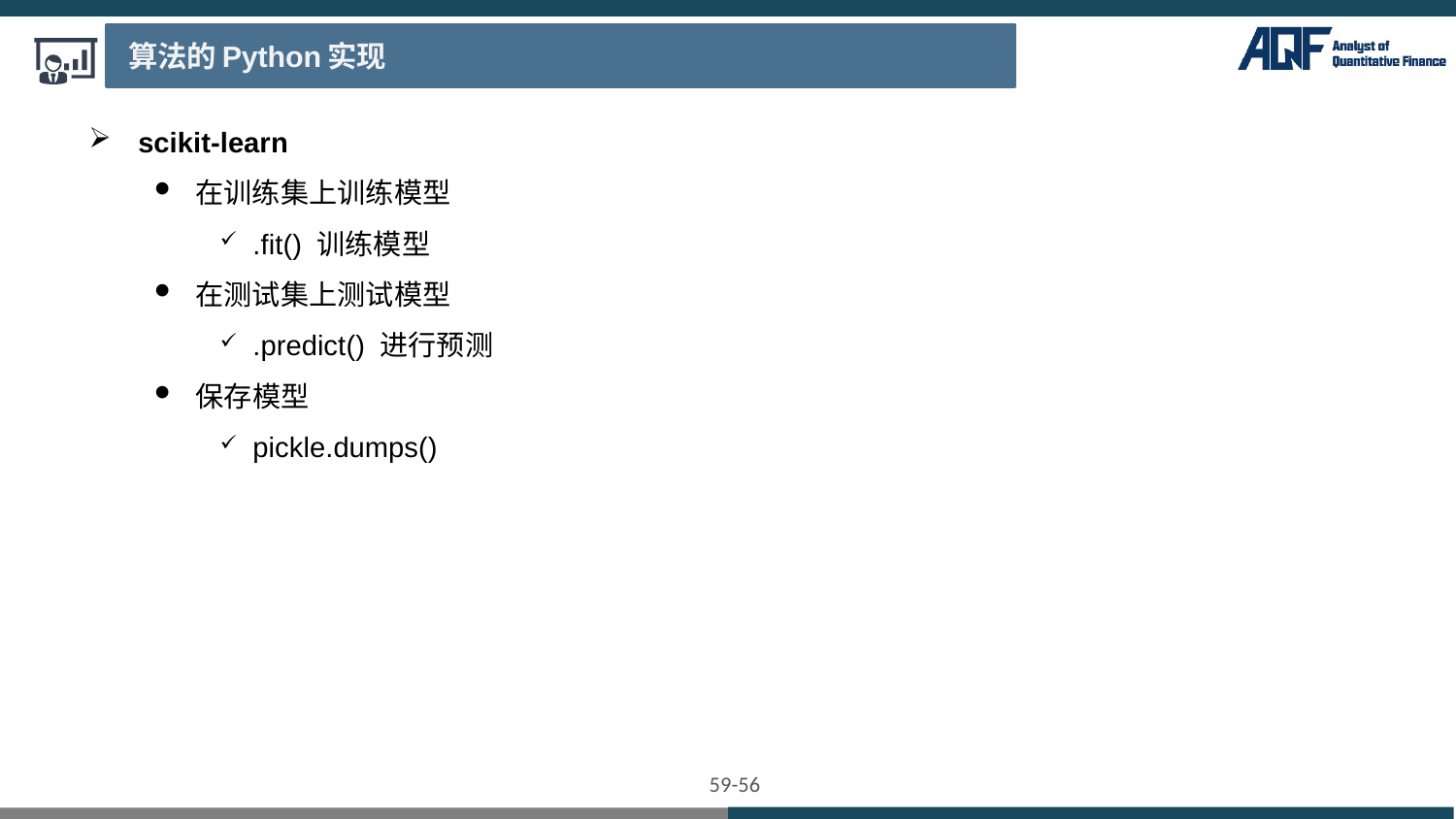

算法的Python实现
scikit-learn
在训练集上训练模型
.fit() 训练模型
在测试集上测试模型
.predict() 进行预测
保存模型
pickle.dumps()